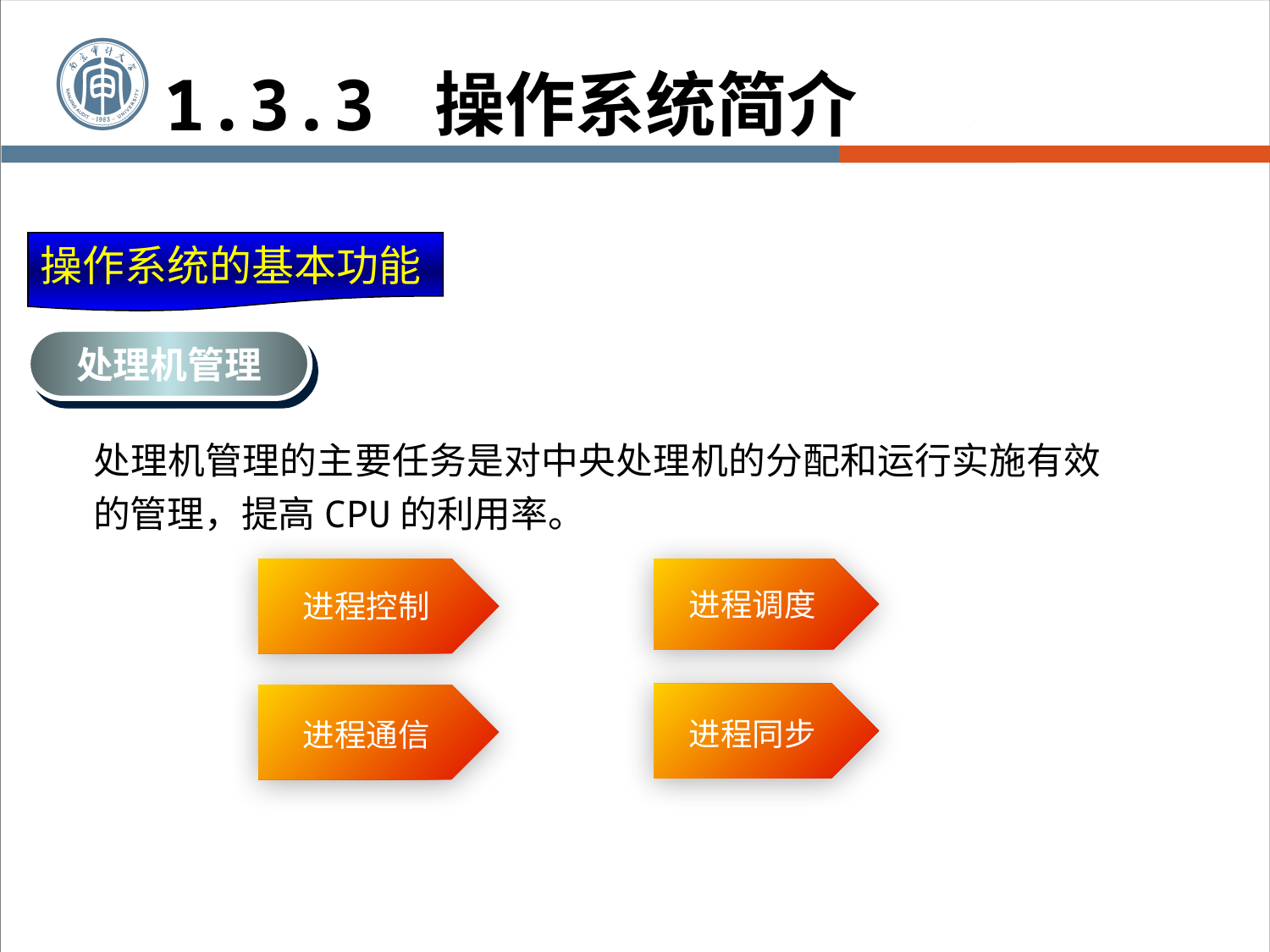

1.3.3 操作系统简介
操作系统的基本功能
处理机管理
处理机管理的主要任务是对中央处理机的分配和运行实施有效的管理，提高CPU的利用率。

进程调度
进程控制

进程同步
进程通信